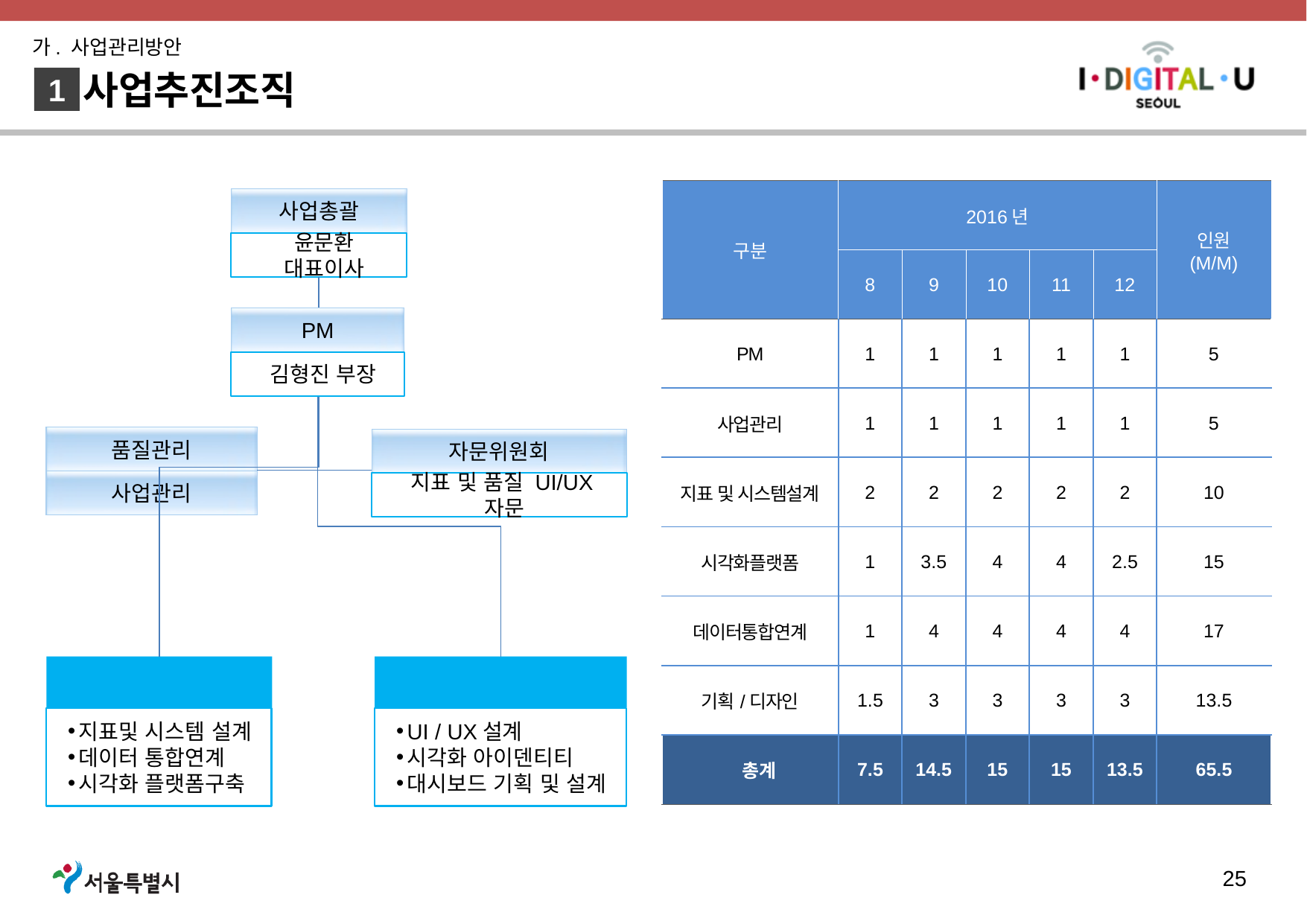

가. 사업관리방안
사업추진조직
1
| 구분 | 2016년 |  |  |  |  | 인원 (M/M) |
| --- | --- | --- | --- | --- | --- | --- |
|  | 8 | 9 | 10 | 11 | 12 |  |
| PM | 1 | 1 | 1 | 1 | 1 | 5 |
| 사업관리 | 1 | 1 | 1 | 1 | 1 | 5 |
| 지표 및 시스템설계 | 2 | 2 | 2 | 2 | 2 | 10 |
| 시각화플랫폼 | 1 | 3.5 | 4 | 4 | 2.5 | 15 |
| 데이터통합연계 | 1 | 4 | 4 | 4 | 4 | 17 |
| 기획/디자인 | 1.5 | 3 | 3 | 3 | 3 | 13.5 |
| 총계 | 7.5 | 14.5 | 15 | 15 | 13.5 | 65.5 |
사업총괄
윤문환 대표이사
PM
김형진 부장
품질관리
자문위원회
사업관리
지표 및 품질 UI/UX자문
개발부문
기획/디자인부문
지표및 시스템 설계
데이터 통합연계
시각화 플랫폼구축
UI / UX설계
시각화 아이덴티티
대시보드 기획 및 설계